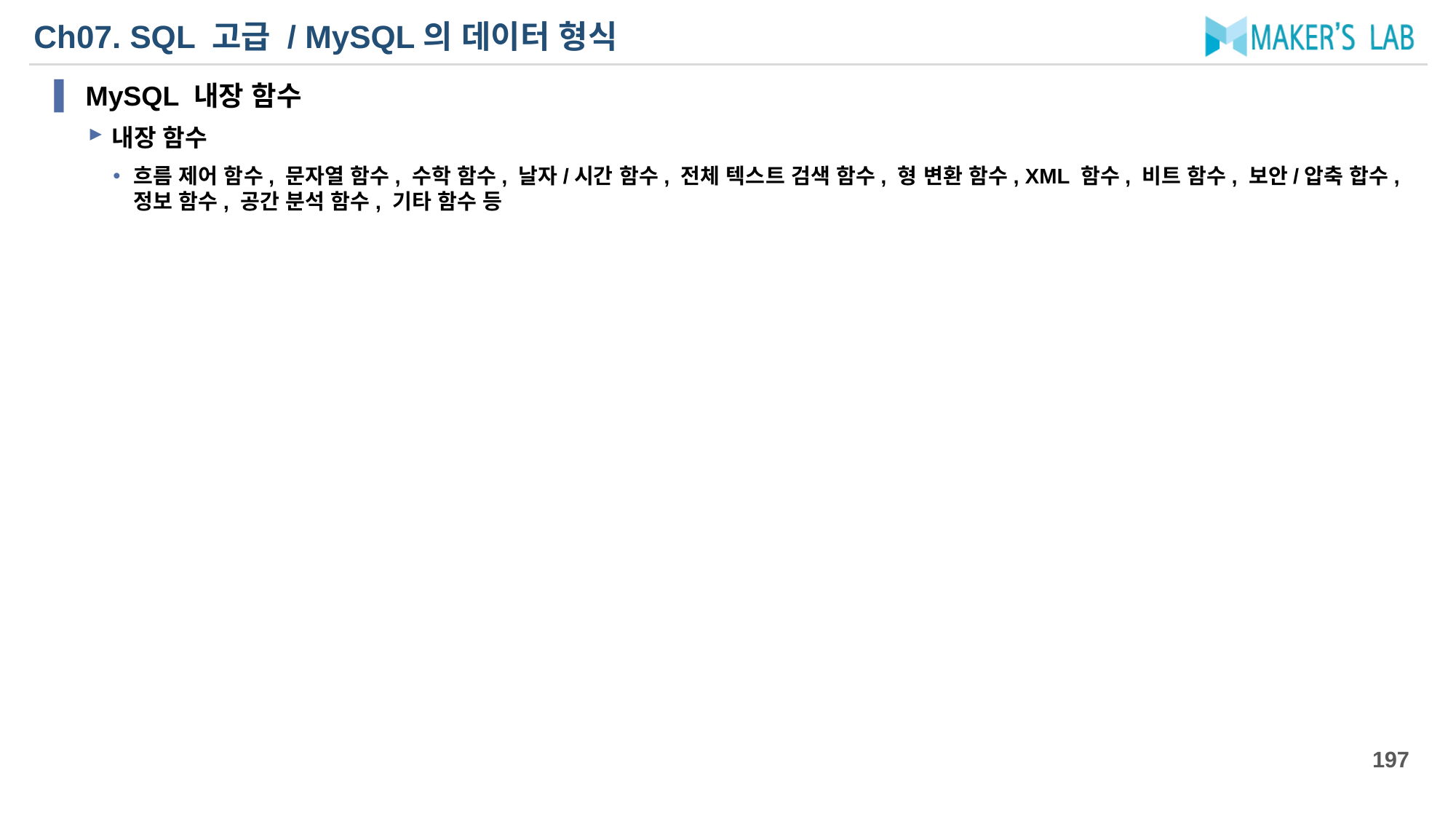

# Ch07. SQL 고급 / MySQL의 데이터 형식
MySQL 내장 함수
내장 함수
흐름 제어 함수, 문자열 함수, 수학 함수, 날자/시간 함수, 전체 텍스트 검색 함수, 형 변환 함수, XML 함수, 비트 함수, 보안/압축 합수, 정보 함수, 공간 분석 함수, 기타 함수 등

197